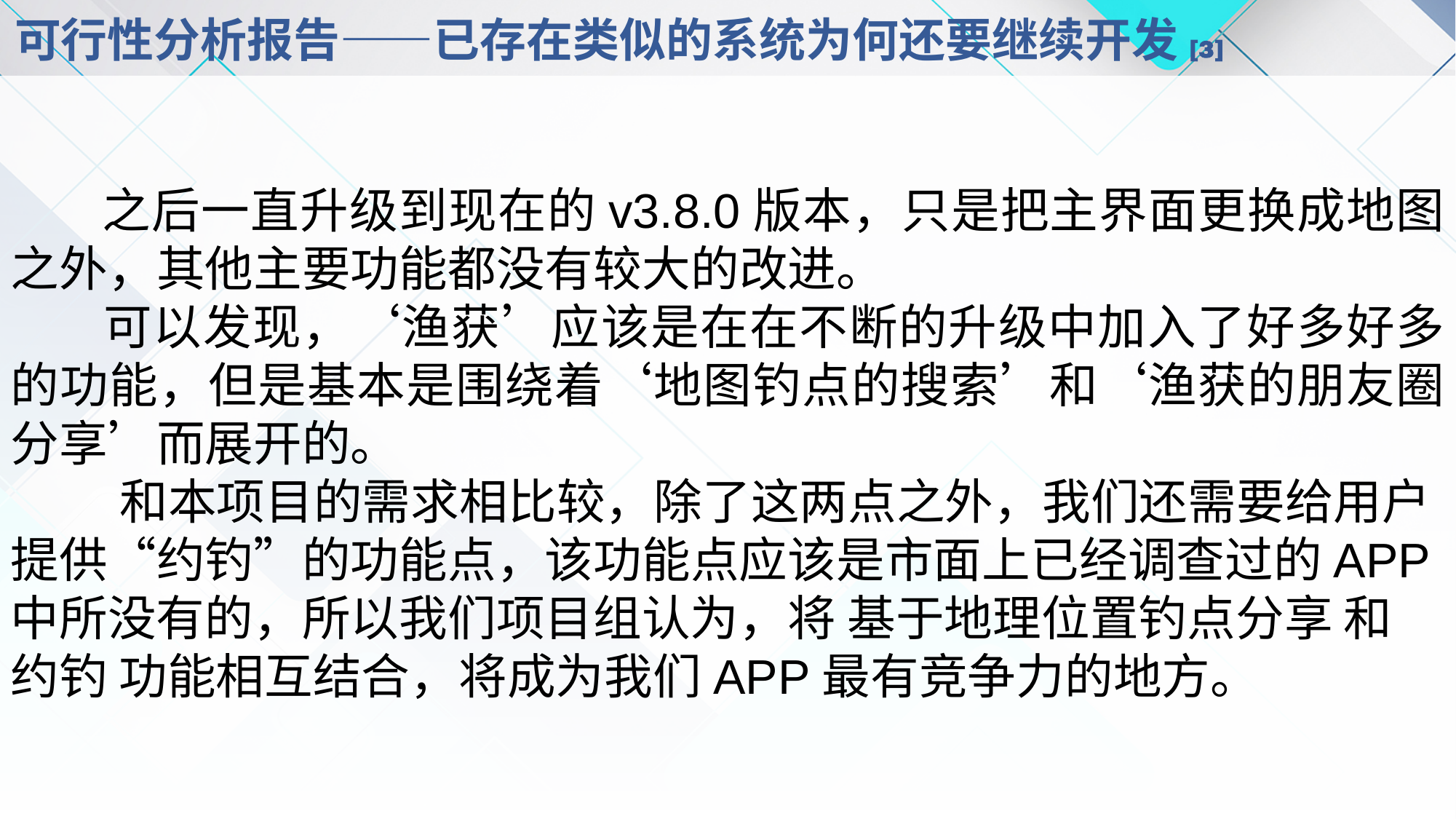

# 可行性分析报告——已存在类似的系统为何还要继续开发[3]
    之后一直升级到现在的v3.8.0版本，只是把主界面更换成地图之外，其他主要功能都没有较大的改进。
    可以发现，‘渔获’应该是在在不断的升级中加入了好多好多的功能，但是基本是围绕着‘地图钓点的搜索’和‘渔获的朋友圈分享’而展开的。
      和本项目的需求相比较，除了这两点之外，我们还需要给用户提供“约钓”的功能点，该功能点应该是市面上已经调查过的APP中所没有的，所以我们项目组认为，将 基于地理位置钓点分享 和 约钓 功能相互结合，将成为我们APP最有竞争力的地方。